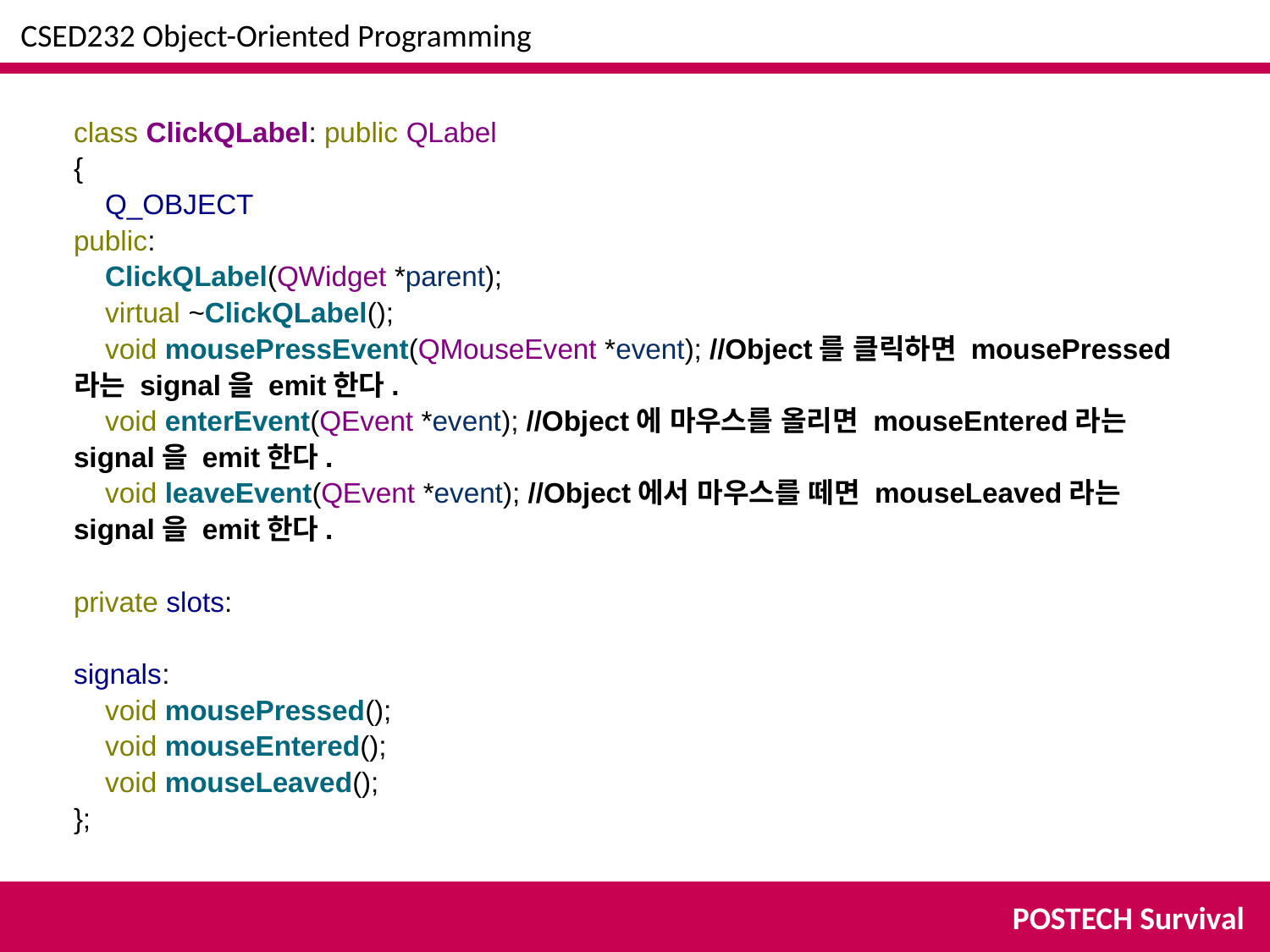

CSED232 Object-Oriented Programming
class ClickQLabel: public QLabel
{
    Q_OBJECT
public:
    ClickQLabel(QWidget *parent);
    virtual ~ClickQLabel();
    void mousePressEvent(QMouseEvent *event); //Object를 클릭하면 mousePressed라는 signal을 emit한다.
    void enterEvent(QEvent *event); //Object에 마우스를 올리면 mouseEntered라는 signal을 emit한다.
    void leaveEvent(QEvent *event); //Object에서 마우스를 떼면 mouseLeaved라는 signal을 emit한다.

private slots:

signals:
    void mousePressed();
    void mouseEntered();
    void mouseLeaved();
};

POSTECH Survival